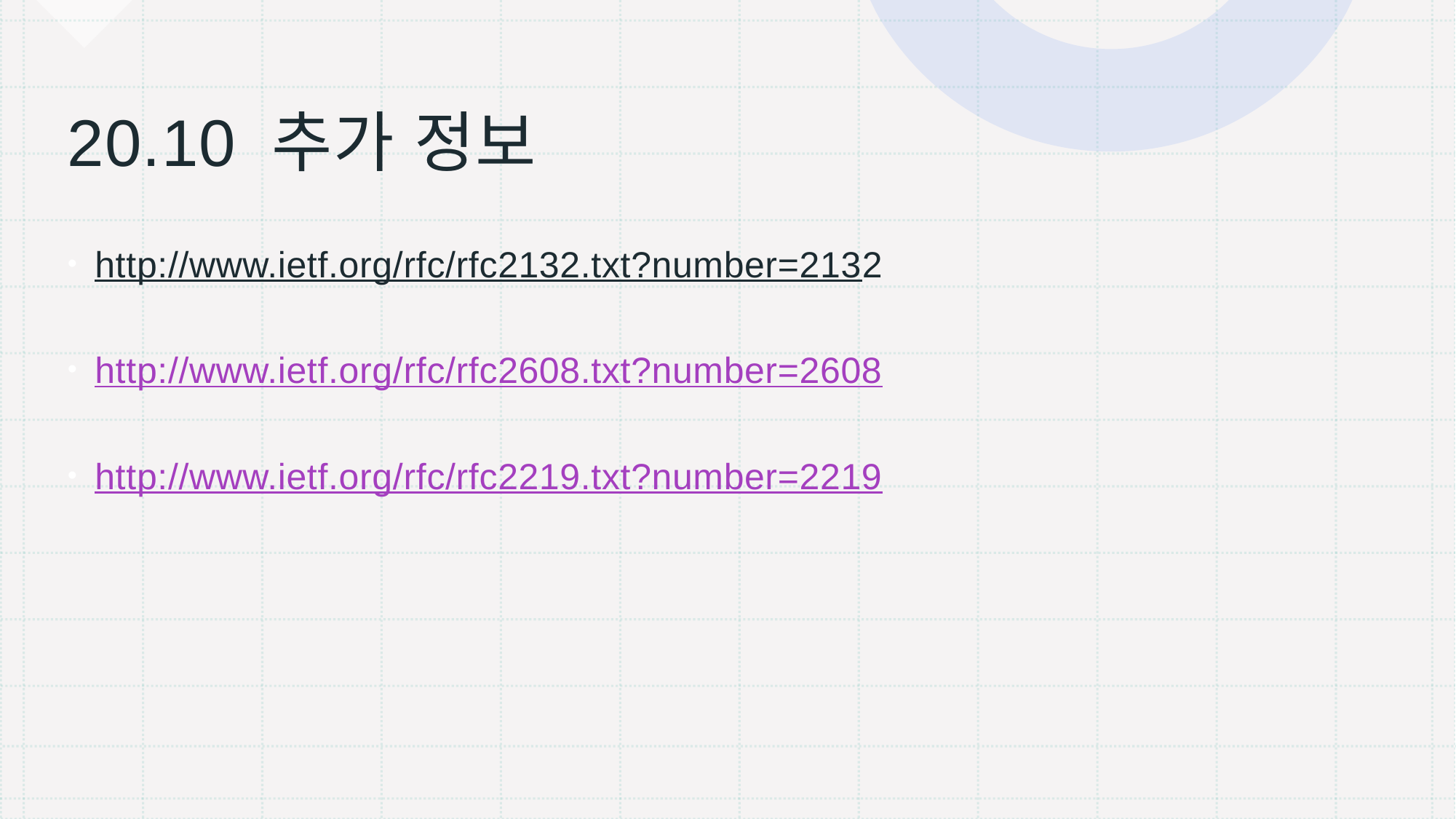

# 20.10 추가 정보
http://www.ietf.org/rfc/rfc2132.txt?number=2132

http://www.ietf.org/rfc/rfc2608.txt?number=2608

http://www.ietf.org/rfc/rfc2219.txt?number=2219